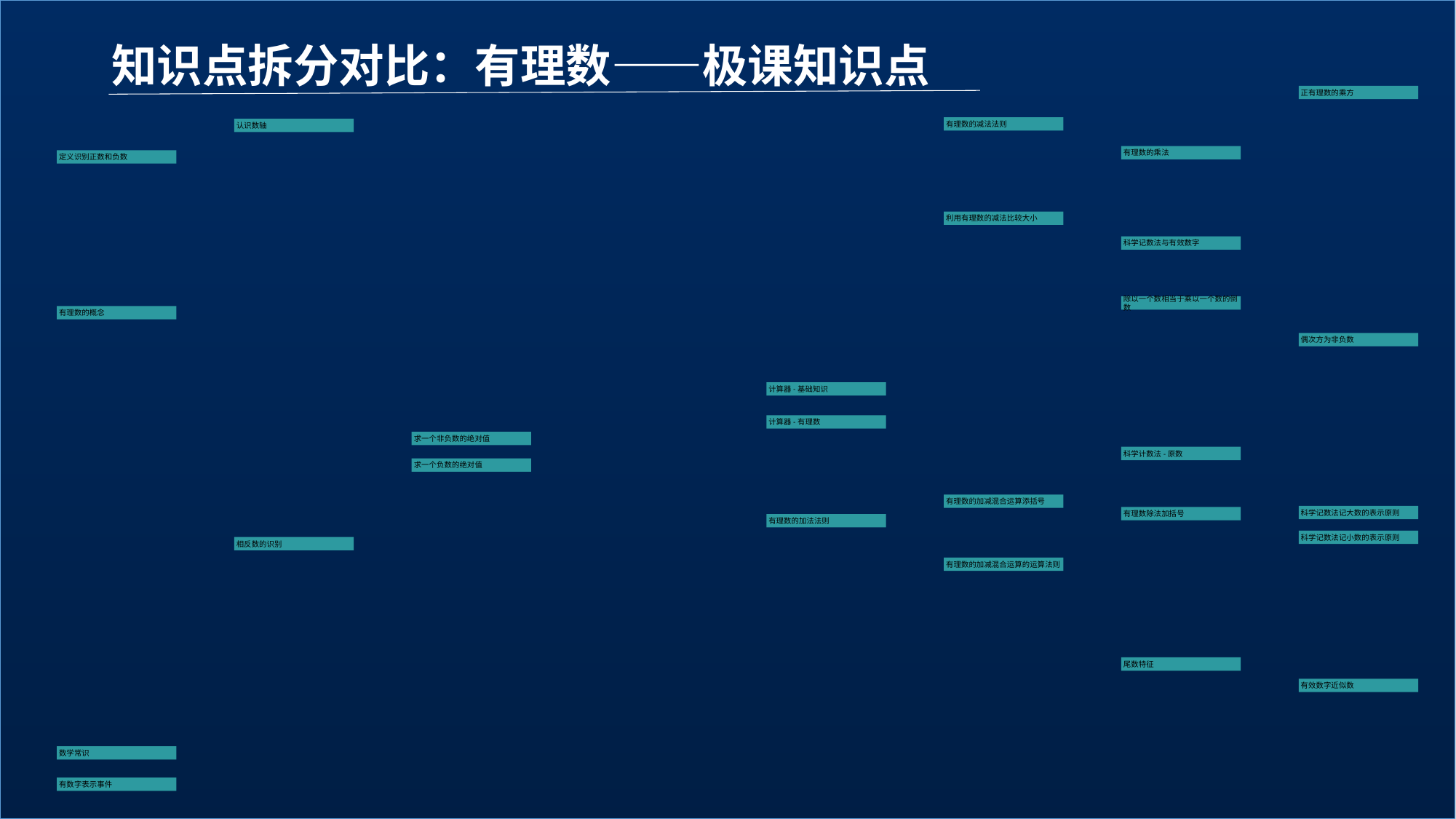

知识点拆分对比：有理数——极课知识点
正有理数的乘方

有理数的减法法则

认识数轴

有理数的乘法

定义识别正数和负数

利用有理数的减法比较大小

科学记数法与有效数字

除以一个数相当于乘以一个数的倒数

有理数的概念

偶次方为非负数

计算器-基础知识

计算器-有理数

求一个非负数的绝对值

科学计数法-原数

求一个负数的绝对值

有理数的加减混合运算添括号

科学记数法记大数的表示原则

有理数除法加括号

有理数的加法法则

科学记数法记小数的表示原则

相反数的识别

有理数的加减混合运算的运算法则

尾数特征

有效数字近似数

数学常识

有数字表示事件